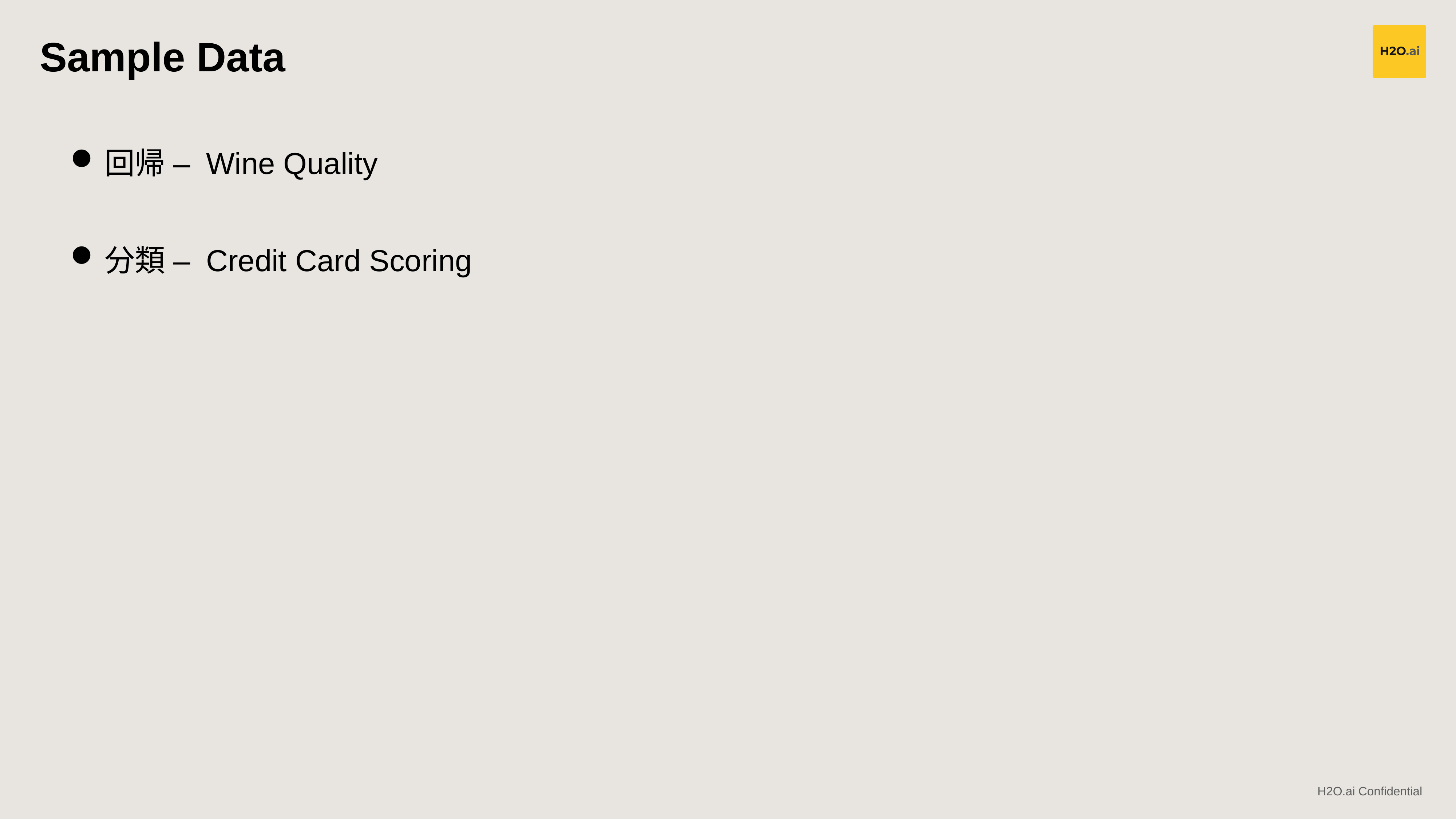

Sample Data
回帰 – Wine Quality

分類 – Credit Card Scoring